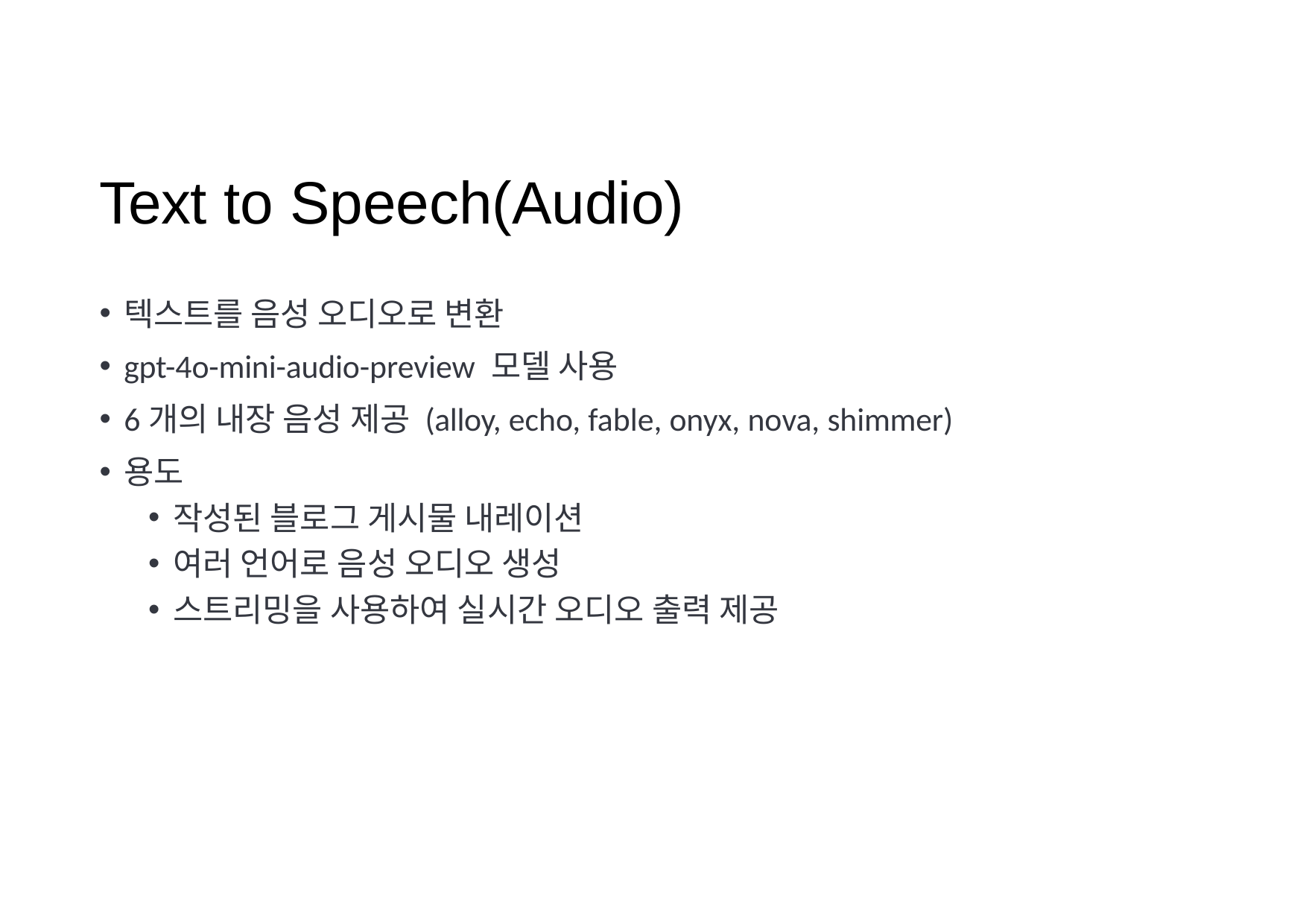

# Text to Speech(Audio)
텍스트를 음성 오디오로 변환
gpt-4o-mini-audio-preview 모델 사용
6개의 내장 음성 제공 (alloy, echo, fable, onyx, nova, shimmer)
용도
작성된 블로그 게시물 내레이션
여러 언어로 음성 오디오 생성
스트리밍을 사용하여 실시간 오디오 출력 제공